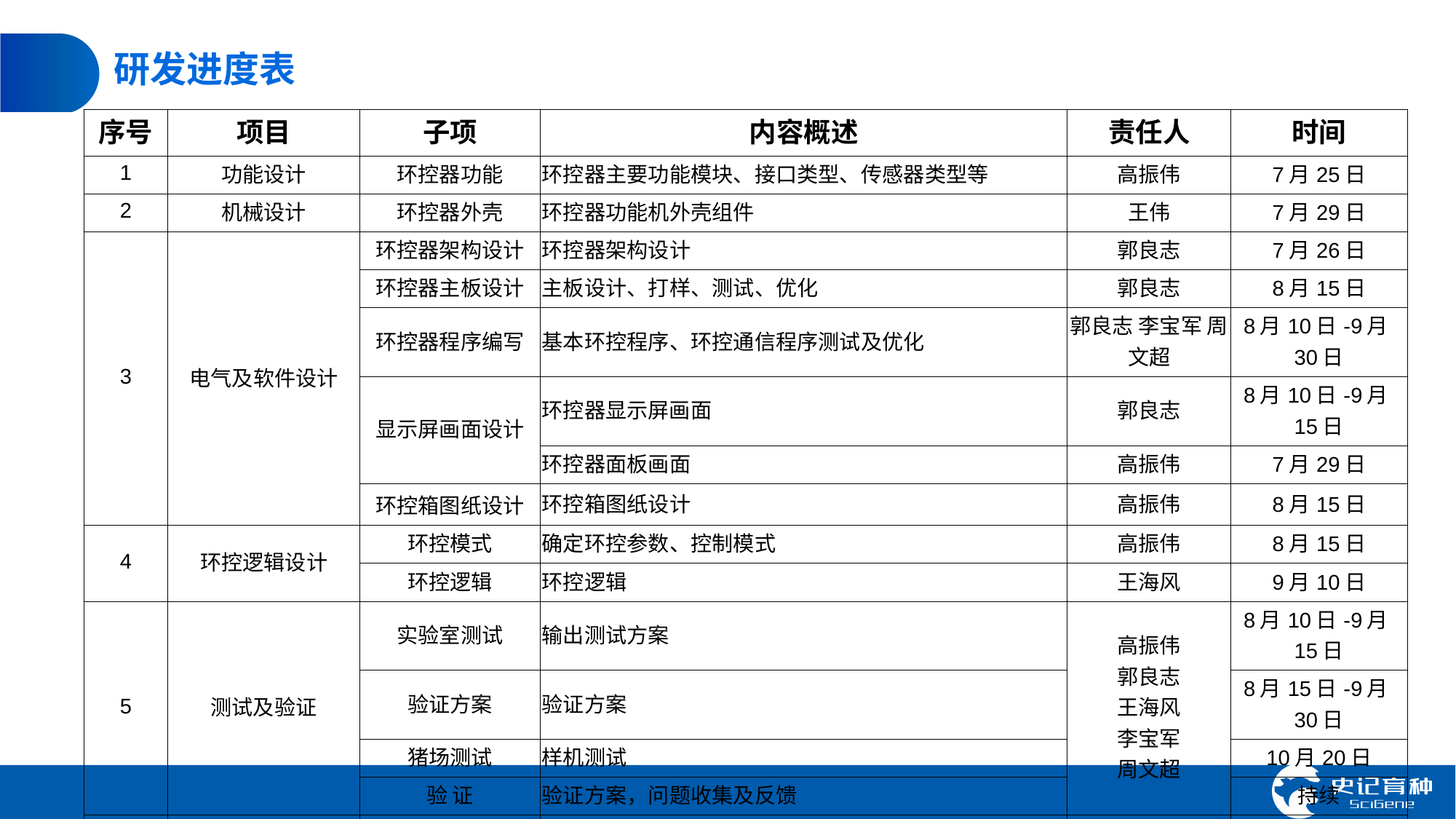

# 研发进度表
| 序号 | 项目 | 子项 | 内容概述 | 责任人 | 时间 |
| --- | --- | --- | --- | --- | --- |
| 1 | 功能设计 | 环控器功能 | 环控器主要功能模块、接口类型、传感器类型等 | 高振伟 | 7月25日 |
| 2 | 机械设计 | 环控器外壳 | 环控器功能机外壳组件 | 王伟 | 7月29日 |
| 3 | 电气及软件设计 | 环控器架构设计 | 环控器架构设计 | 郭良志 | 7月26日 |
|  |  | 环控器主板设计 | 主板设计、打样、测试、优化 | 郭良志 | 8月15日 |
|  |  | 环控器程序编写 | 基本环控程序、环控通信程序测试及优化 | 郭良志 李宝军 周文超 | 8月10日-9月30日 |
|  |  | 显示屏画面设计 | 环控器显示屏画面 | 郭良志 | 8月10日-9月15日 |
|  |  |  | 环控器面板画面 | 高振伟 | 7月29日 |
|  |  | 环控箱图纸设计 | 环控箱图纸设计 | 高振伟 | 8月15日 |
| 4 | 环控逻辑设计 | 环控模式 | 确定环控参数、控制模式 | 高振伟 | 8月15日 |
|  |  | 环控逻辑 | 环控逻辑 | 王海风 | 9月10日 |
| 5 | 测试及验证 | 实验室测试 | 输出测试方案 | 高振伟 郭良志 王海风 李宝军 周文超 | 8月10日-9月15日 |
|  |  | 验证方案 | 验证方案 |  | 8月15日-9月30日 |
|  |  | 猪场测试 | 样机测试 |  | 10月20日 |
|  |  | 验 证 | 验证方案，问题收集及反馈 |  | 持续 |
| 6 | 环控标准机量产开模 | 工业设计 | 对环控结构优化，工业设计 | 王伟 | 10月8-10月20日 |
|  |  | 量产开模 | 外壳制模，试装 | 王伟 | 10月15-10月30日 |